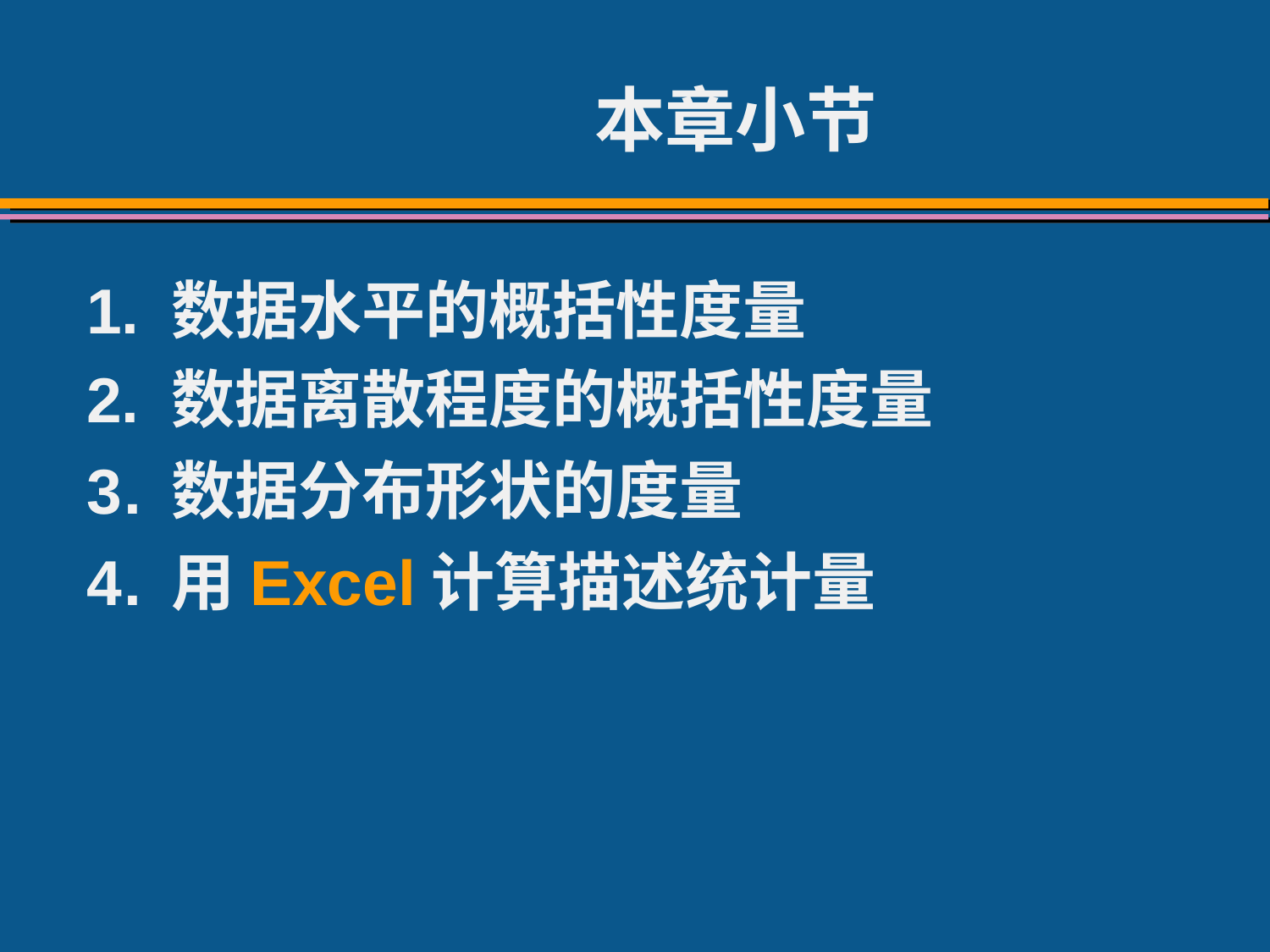

# 本章小节
1.	数据水平的概括性度量
2.	数据离散程度的概括性度量
数据分布形状的度量
用Excel计算描述统计量